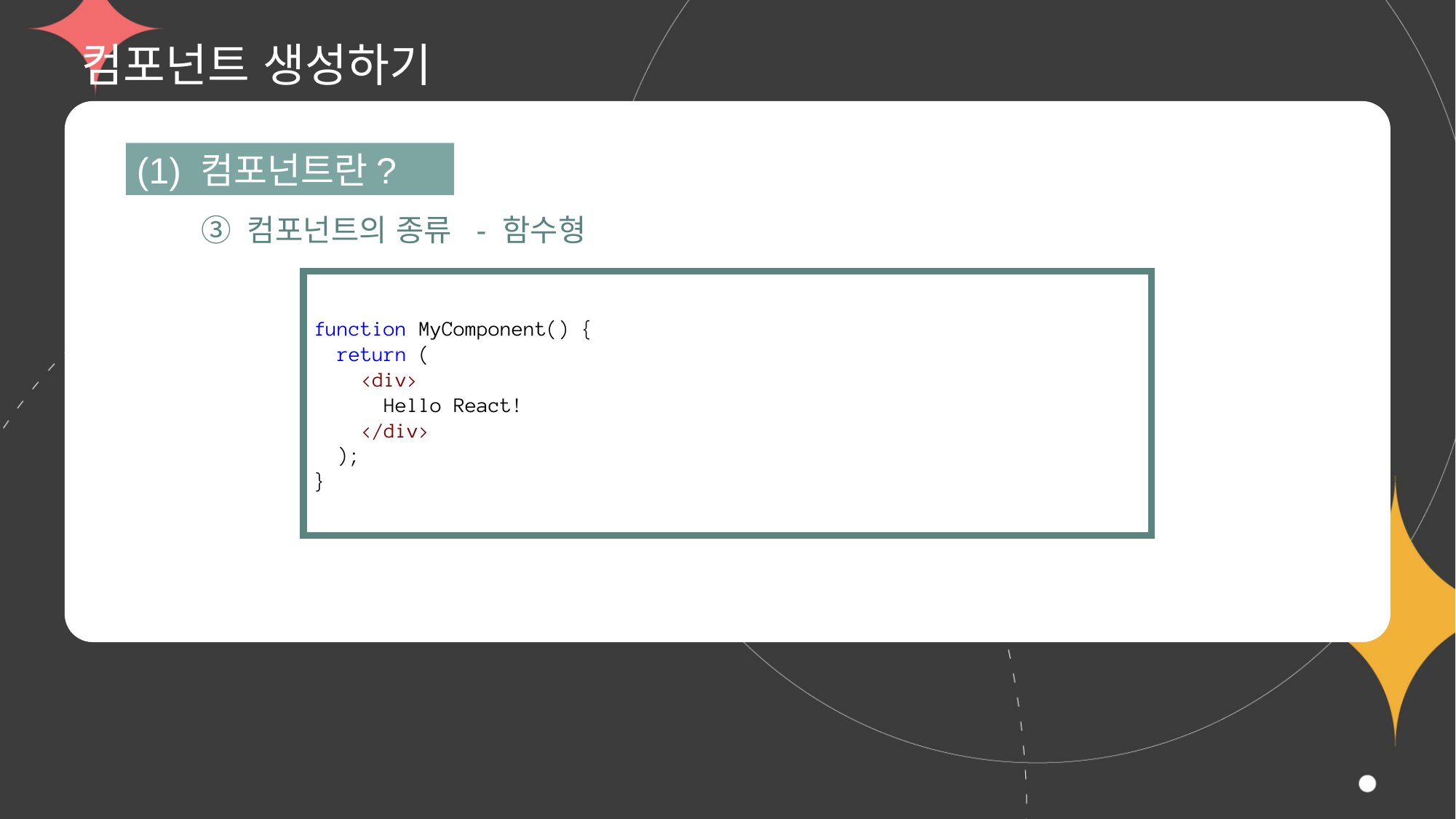

# 컴포넌트 생성하기
(1) 컴포넌트란?
③ 컴포넌트의 종류  - 함수형
function MyComponent() {
  return (
    <div>
      Hello React!
    </div>
  );
}